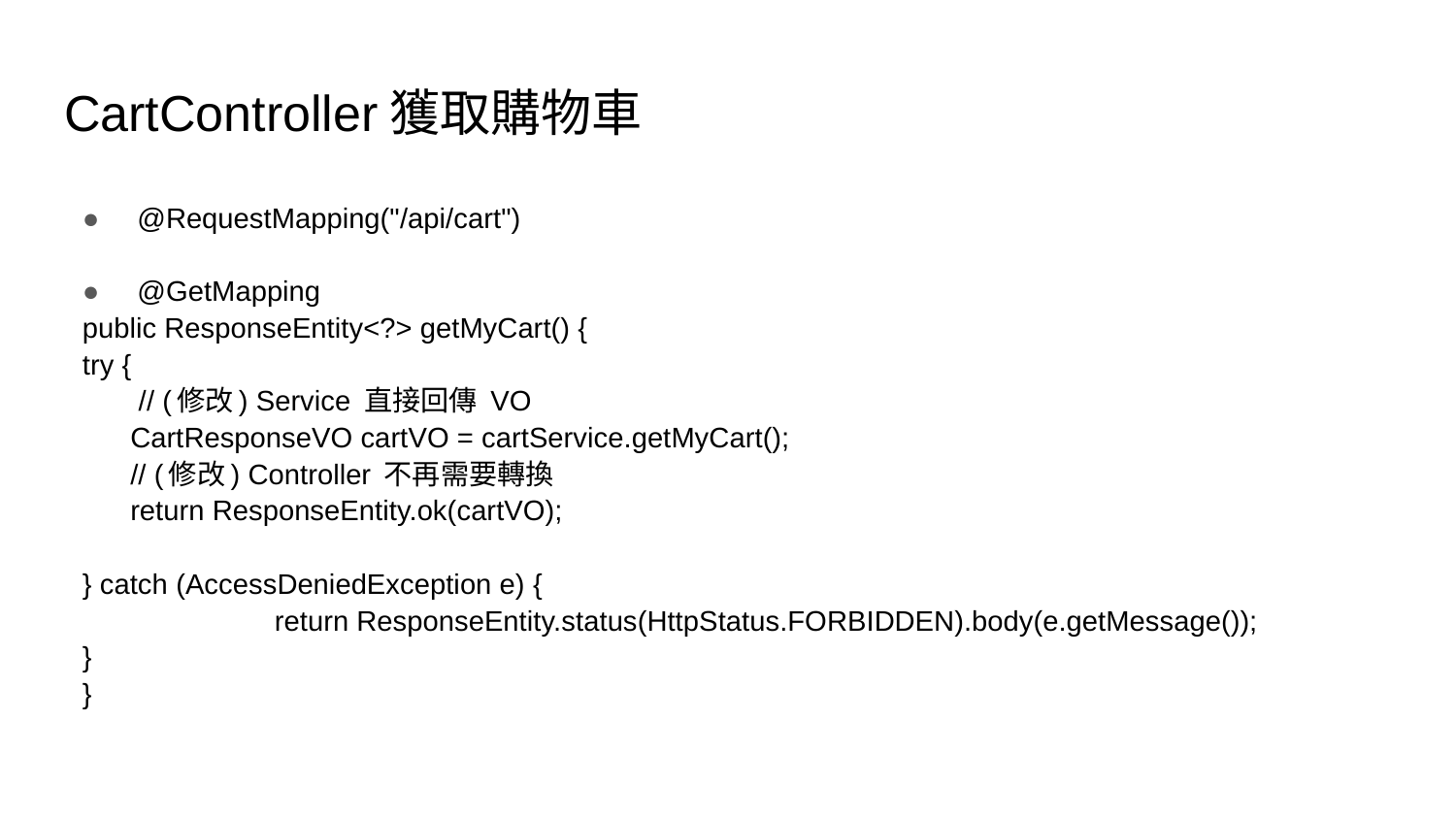

# CartController獲取購物車
@RequestMapping("/api/cart")

@GetMapping
	public ResponseEntity<?> getMyCart() {
		try {
		       // (修改) Service 直接回傳 VO
		      CartResponseVO cartVO = cartService.getMyCart();
		      // (修改) Controller 不再需要轉換
		      return ResponseEntity.ok(cartVO);

		} catch (AccessDeniedException e) {
	                        return ResponseEntity.status(HttpStatus.FORBIDDEN).body(e.getMessage());
		}
	}